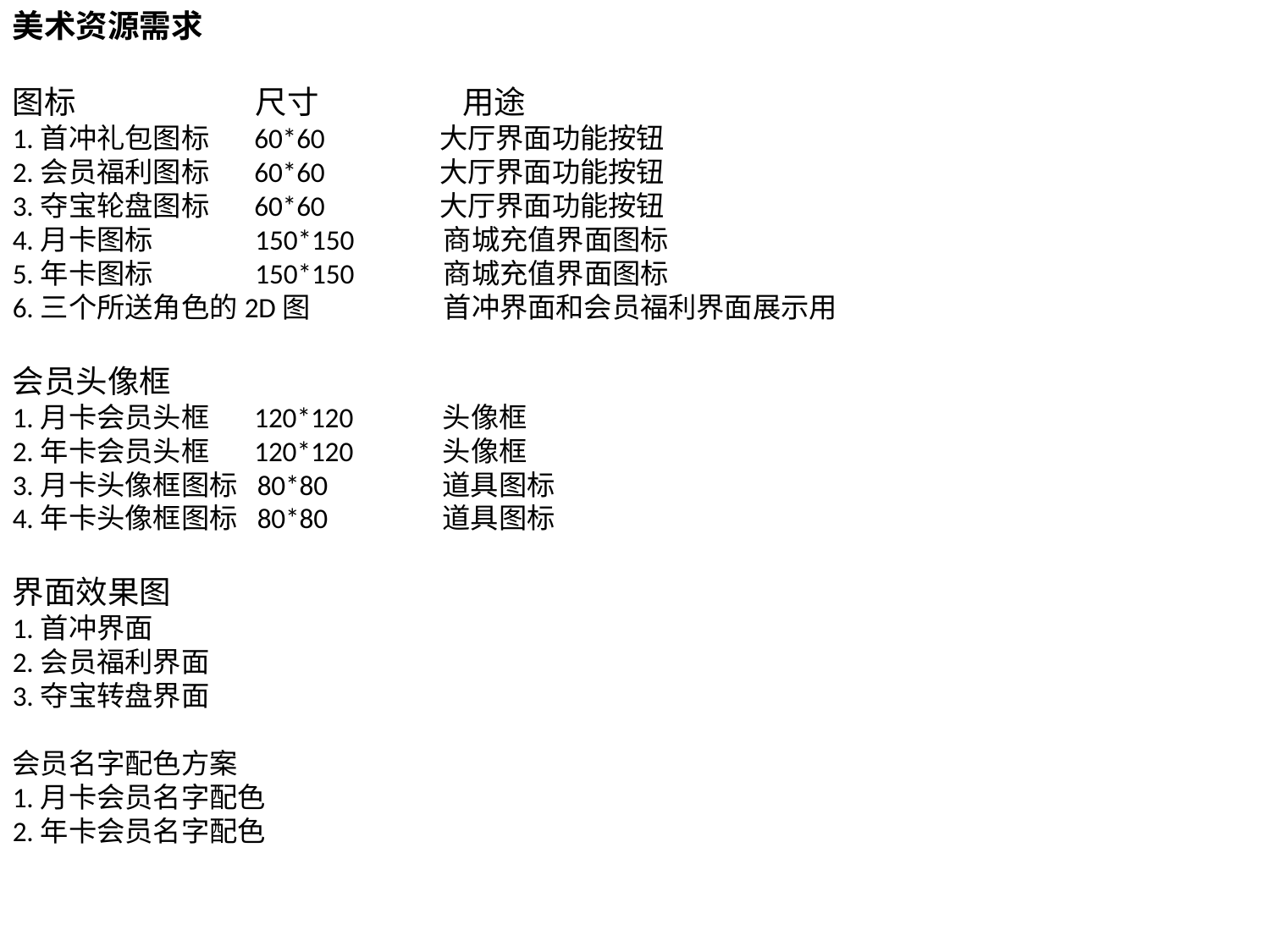

美术资源需求

图标                         尺寸                    用途
1.首冲礼包图标      60*60                 大厅界面功能按钮
2.会员福利图标      60*60                 大厅界面功能按钮
3.夺宝轮盘图标      60*60                 大厅界面功能按钮
4.月卡图标               150*150             商城充值界面图标
5.年卡图标               150*150             商城充值界面图标
6.三个所送角色的2D图                     首冲界面和会员福利界面展示用

会员头像框
1.月卡会员头框      120*120             头像框
2.年卡会员头框      120*120             头像框
3.月卡头像框图标  80*80                 道具图标
4.年卡头像框图标  80*80                 道具图标

界面效果图
1.首冲界面
2.会员福利界面
3.夺宝转盘界面

会员名字配色方案
1.月卡会员名字配色
2.年卡会员名字配色